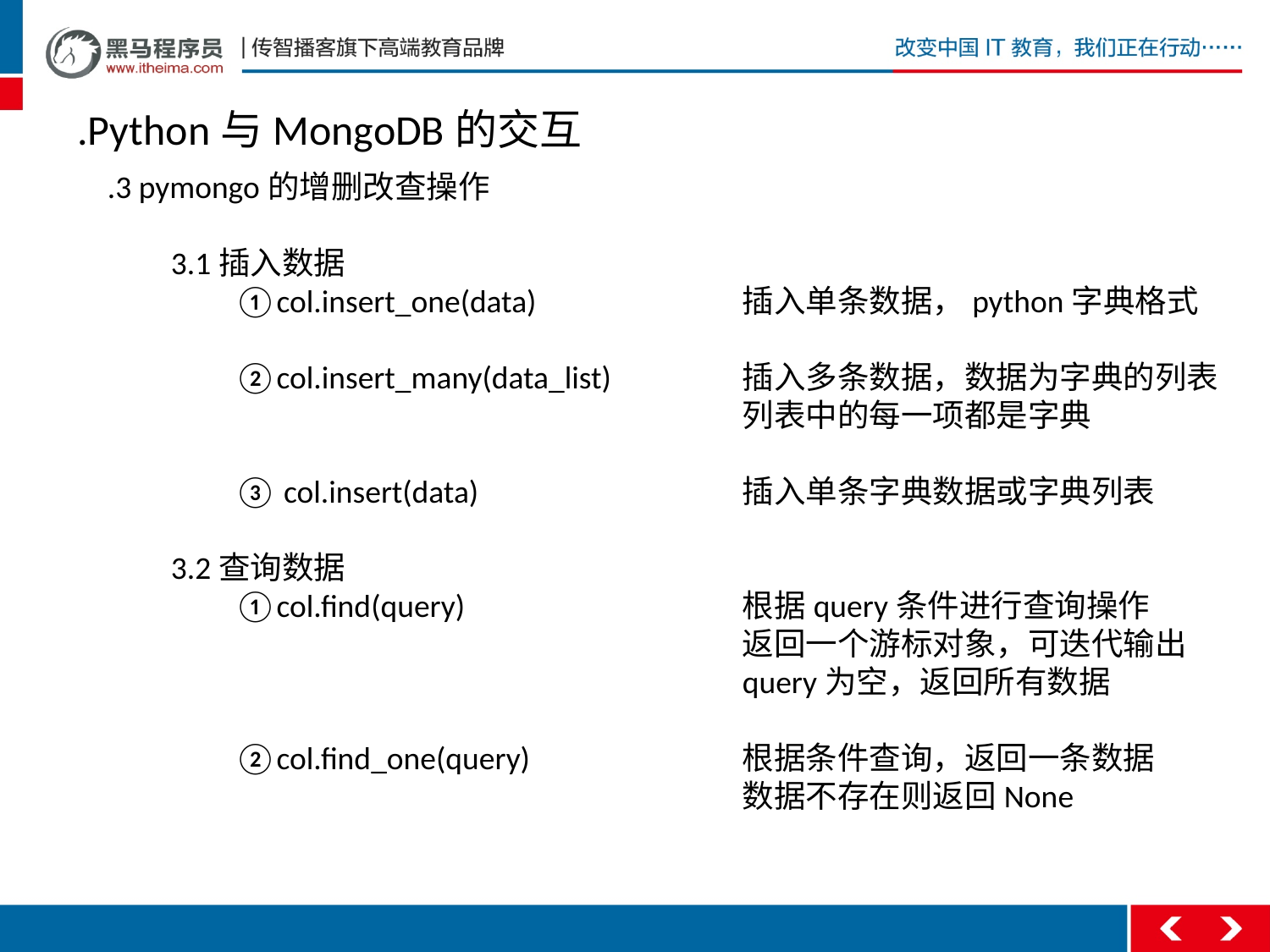

.Python与MongoDB的交互
.3 pymongo的增删改查操作

3.1插入数据
	①col.insert_one(data)		插入单条数据，python字典格式

	②col.insert_many(data_list)		插入多条数据，数据为字典的列表
					列表中的每一项都是字典

	③ col.insert(data)			插入单条字典数据或字典列表

3.2查询数据
	①col.find(query)			根据query条件进行查询操作
					返回一个游标对象，可迭代输出
					query为空，返回所有数据

	②col.find_one(query)		根据条件查询，返回一条数据
					数据不存在则返回None